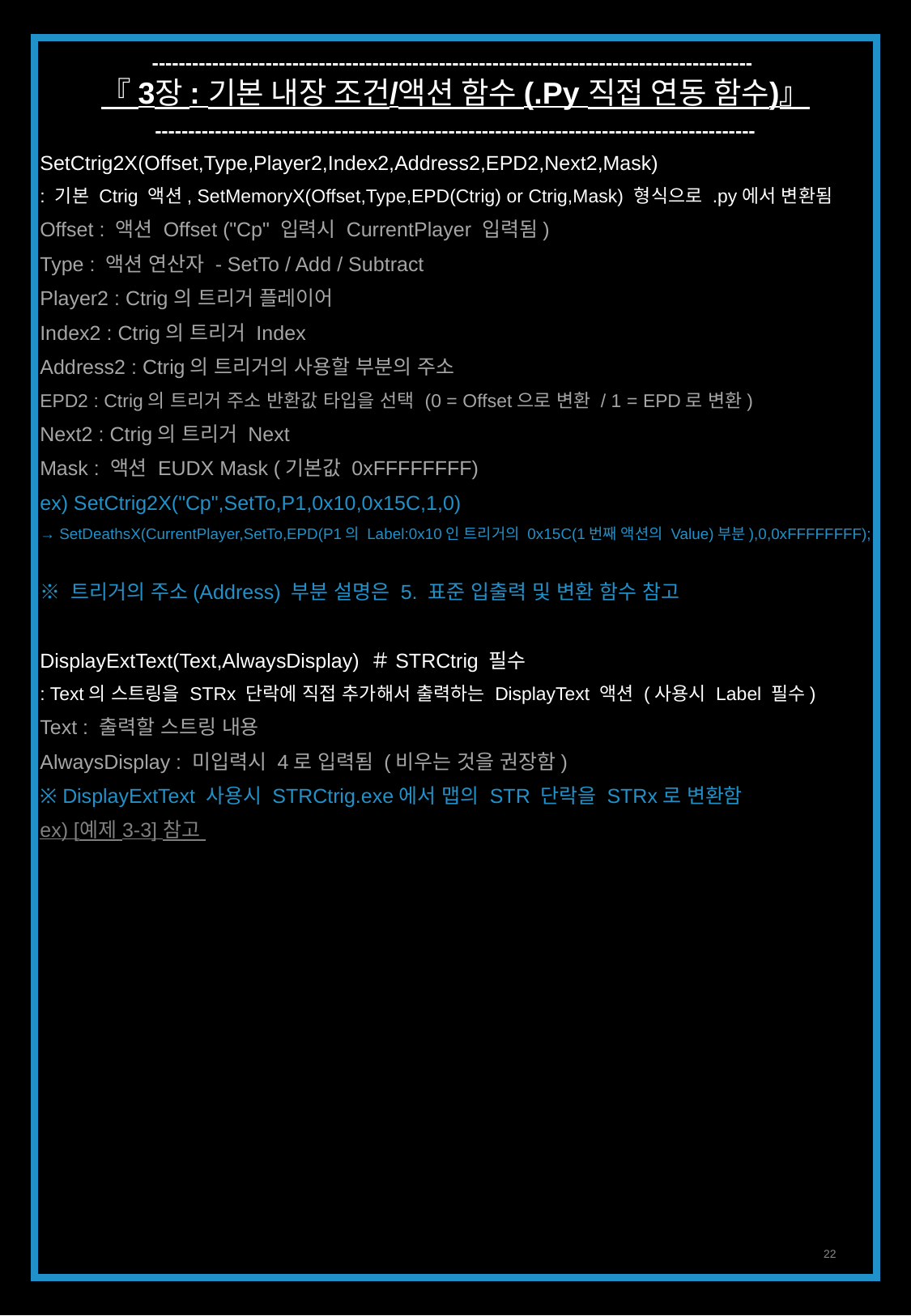

------------------------------------------------------------------------------------------
『 3장 : 기본 내장 조건/액션 함수 (.Py 직접 연동 함수)』
------------------------------------------------------------------------------------------
SetCtrig2X(Offset,Type,Player2,Index2,Address2,EPD2,Next2,Mask)
: 기본 Ctrig 액션, SetMemoryX(Offset,Type,EPD(Ctrig) or Ctrig,Mask) 형식으로 .py에서 변환됨
Offset : 액션 Offset ("Cp" 입력시 CurrentPlayer 입력됨)
Type : 액션 연산자 - SetTo / Add / Subtract
Player2 : Ctrig의 트리거 플레이어
Index2 : Ctrig의 트리거 Index
Address2 : Ctrig의 트리거의 사용할 부분의 주소
EPD2 : Ctrig의 트리거 주소 반환값 타입을 선택 (0 = Offset으로 변환 / 1 = EPD로 변환)
Next2 : Ctrig의 트리거 Next
Mask : 액션 EUDX Mask (기본값 0xFFFFFFFF)
ex) SetCtrig2X("Cp",SetTo,P1,0x10,0x15C,1,0)
→ SetDeathsX(CurrentPlayer,SetTo,EPD(P1의 Label:0x10인 트리거의 0x15C(1번째 액션의 Value)부분),0,0xFFFFFFFF);

※ 트리거의 주소(Address) 부분 설명은 5. 표준 입출력 및 변환 함수 참고

DisplayExtText(Text,AlwaysDisplay) ＃STRCtrig 필수
: Text의 스트링을 STRx 단락에 직접 추가해서 출력하는 DisplayText 액션 (사용시 Label 필수)
Text : 출력할 스트링 내용
AlwaysDisplay : 미입력시 4로 입력됨 (비우는 것을 권장함)
※ DisplayExtText 사용시 STRCtrig.exe에서 맵의 STR 단락을 STRx로 변환함
ex) [예제 3-3] 참고
22